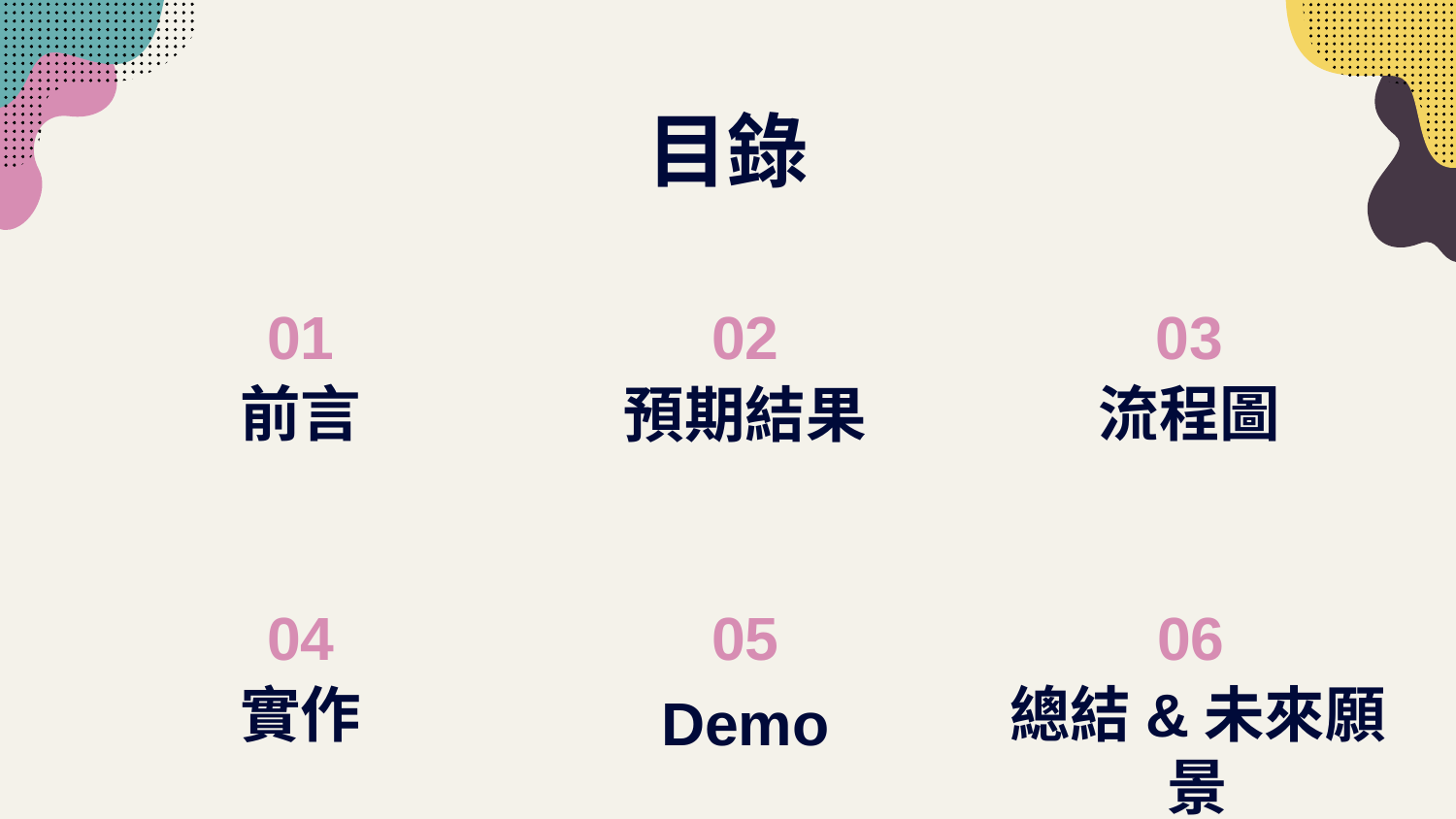

# 目錄

02
03
01
前言
流程圖
預期結果
05
06
04
實作
總結&未來願景
Demo